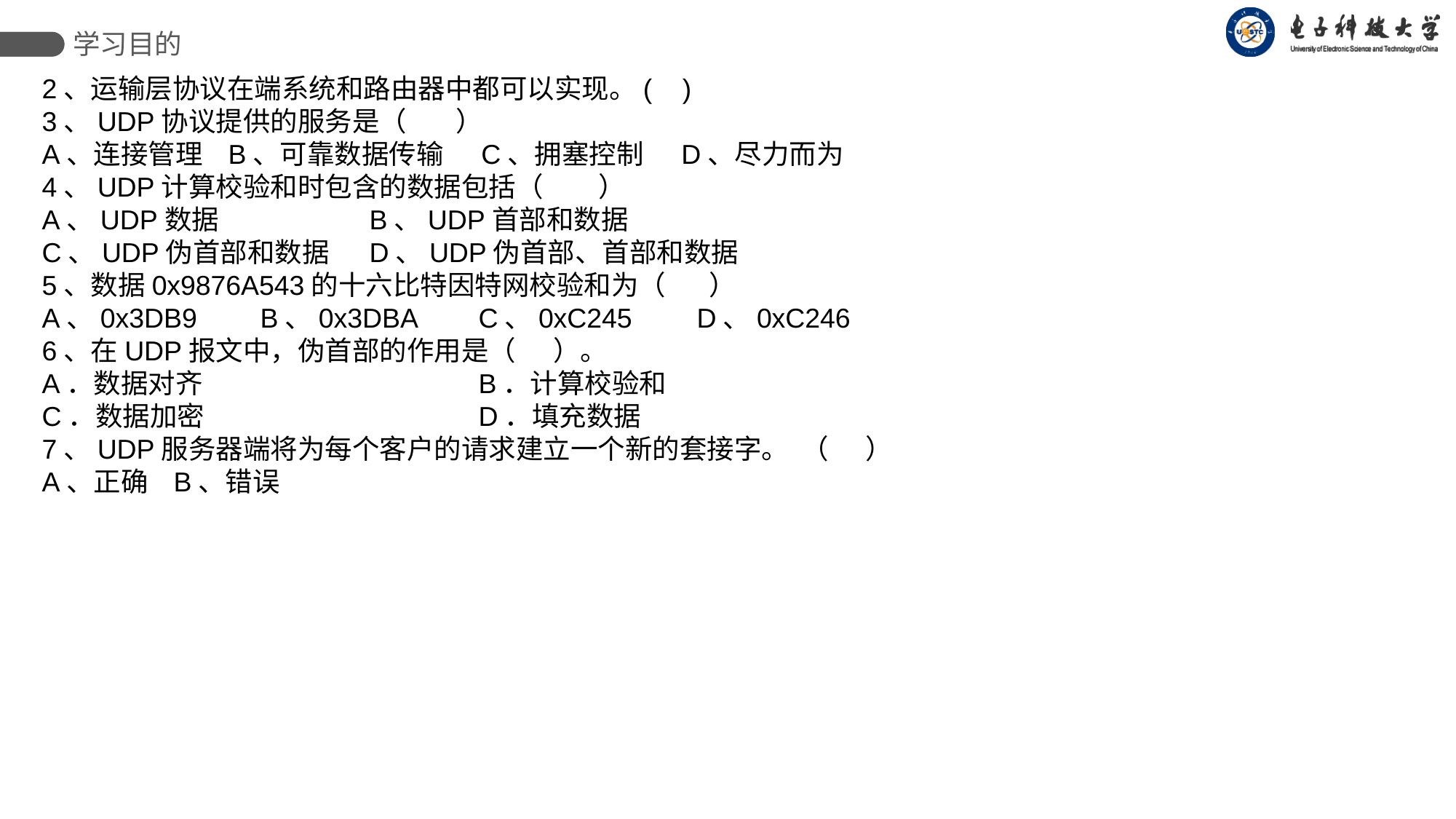

学习目的
2、运输层协议在端系统和路由器中都可以实现。(    )
3、UDP协议提供的服务是（        ）
A、连接管理   B、可靠数据传输     C、拥塞控制     D、尽力而为
4、UDP计算校验和时包含的数据包括（         ）
A、UDP数据  		B、UDP首部和数据
C、UDP伪首部和数据 	D、UDP伪首部、首部和数据
5、数据0x9876A543的十六比特因特网校验和为（       ）
A、0x3DB9	B、0x3DBA	C、0xC245	D、0xC246
6、在UDP报文中，伪首部的作用是（      ）。
A．数据对齐			B．计算校验和
C．数据加密			D．填充数据
7、UDP服务器端将为每个客户的请求建立一个新的套接字。  （      ）
A、正确   B、错误